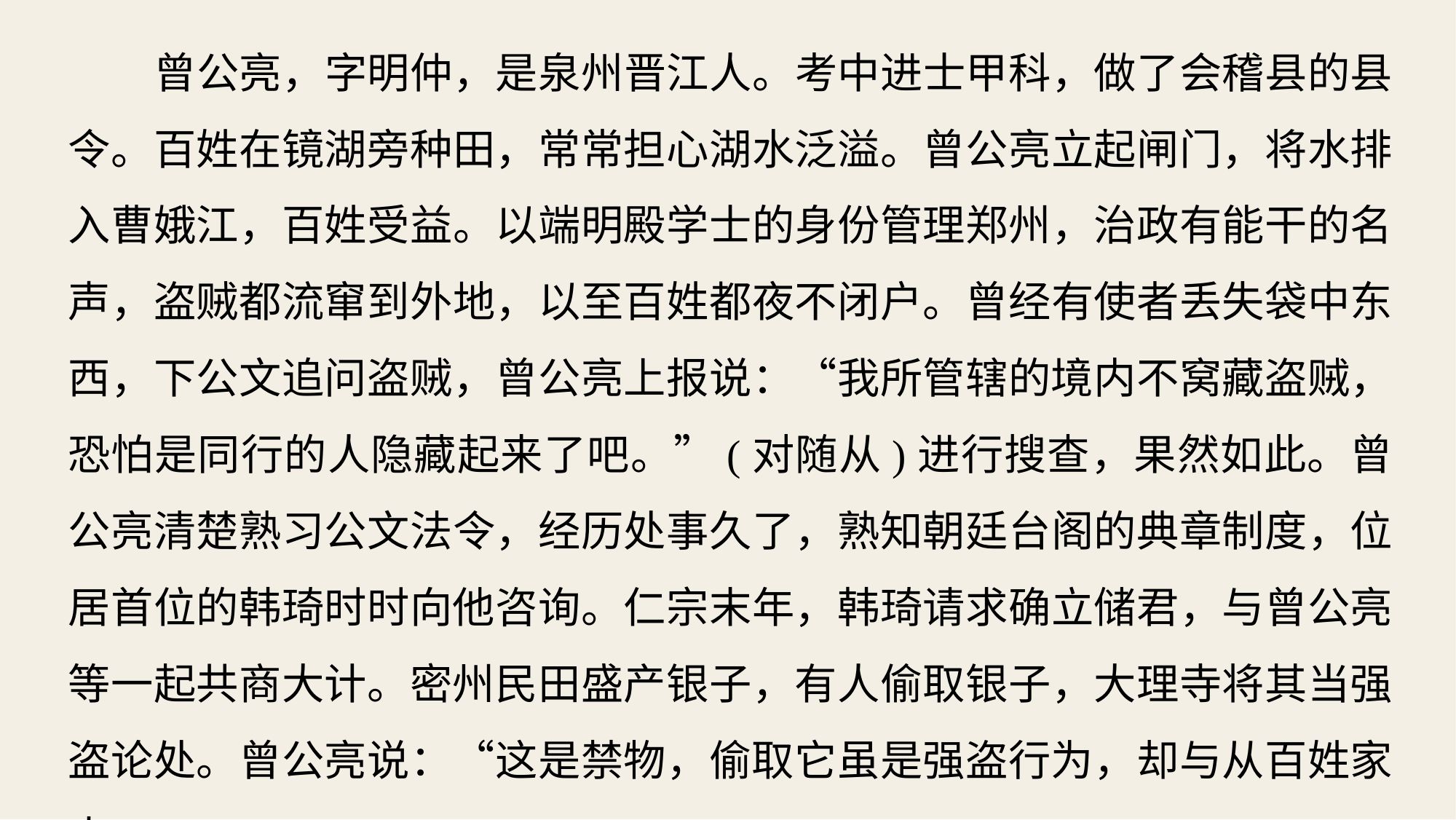

曾公亮，字明仲，是泉州晋江人。考中进士甲科，做了会稽县的县令。百姓在镜湖旁种田，常常担心湖水泛溢。曾公亮立起闸门，将水排入曹娥江，百姓受益。以端明殿学士的身份管理郑州，治政有能干的名声，盗贼都流窜到外地，以至百姓都夜不闭户。曾经有使者丢失袋中东西，下公文追问盗贼，曾公亮上报说：“我所管辖的境内不窝藏盗贼，恐怕是同行的人隐藏起来了吧。”(对随从)进行搜查，果然如此。曾公亮清楚熟习公文法令，经历处事久了，熟知朝廷台阁的典章制度，位居首位的韩琦时时向他咨询。仁宗末年，韩琦请求确立储君，与曾公亮等一起共商大计。密州民田盛产银子，有人偷取银子，大理寺将其当强盗论处。曾公亮说：“这是禁物，偷取它虽是强盗行为，却与从百姓家中